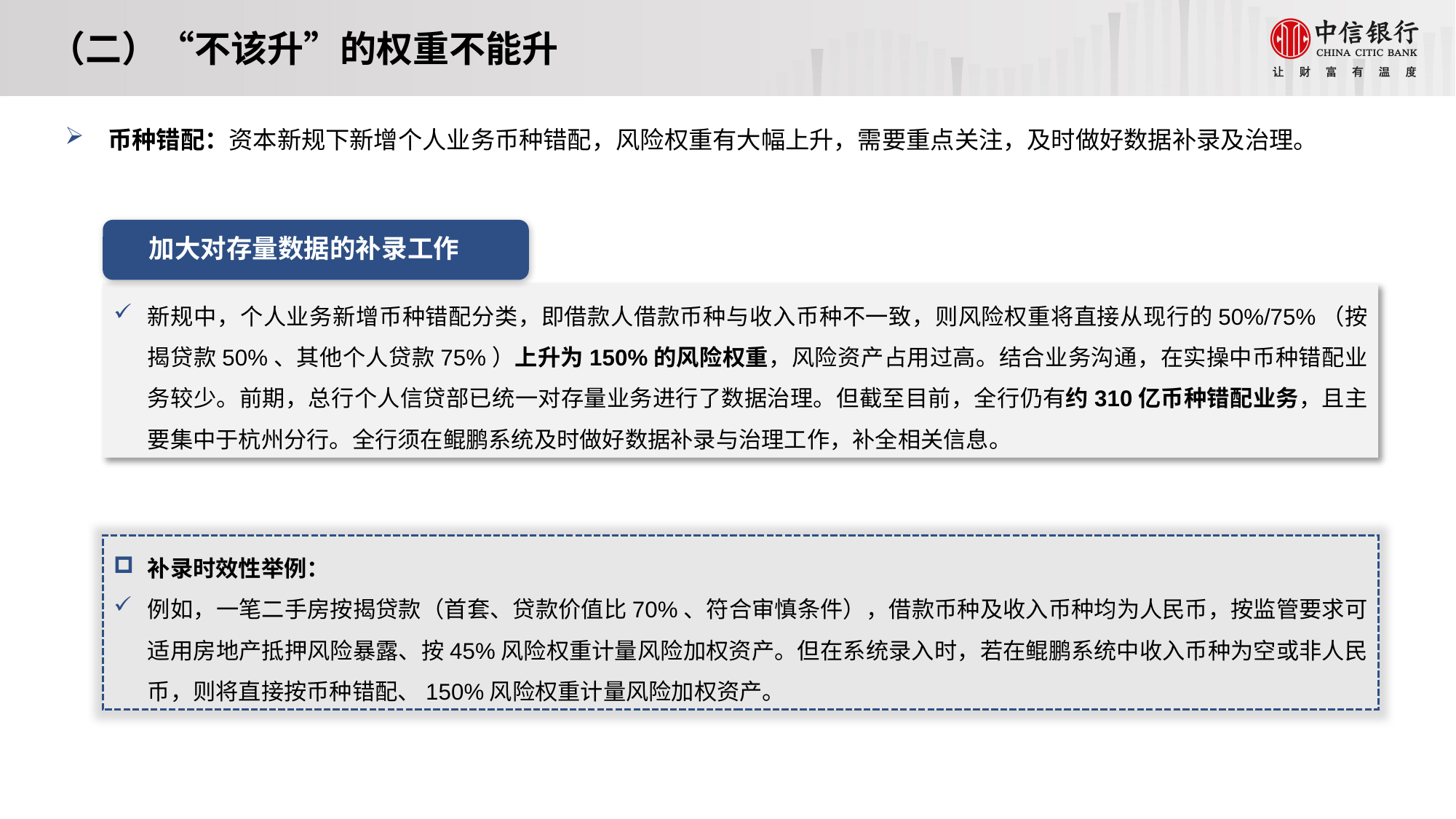

（二）“不该升”的权重不能升
币种错配：资本新规下新增个人业务币种错配，风险权重有大幅上升，需要重点关注，及时做好数据补录及治理。

加大对存量数据的补录工作
新规中，个人业务新增币种错配分类，即借款人借款币种与收入币种不一致，则风险权重将直接从现行的50%/75%（按揭贷款50%、其他个人贷款75%）上升为150%的风险权重，风险资产占用过高。结合业务沟通，在实操中币种错配业务较少。前期，总行个人信贷部已统一对存量业务进行了数据治理。但截至目前，全行仍有约310亿币种错配业务，且主要集中于杭州分行。全行须在鲲鹏系统及时做好数据补录与治理工作，补全相关信息。
补录时效性举例：
例如，一笔二手房按揭贷款（首套、贷款价值比70%、符合审慎条件），借款币种及收入币种均为人民币，按监管要求可适用房地产抵押风险暴露、按45%风险权重计量风险加权资产。但在系统录入时，若在鲲鹏系统中收入币种为空或非人民币，则将直接按币种错配、150%风险权重计量风险加权资产。
28